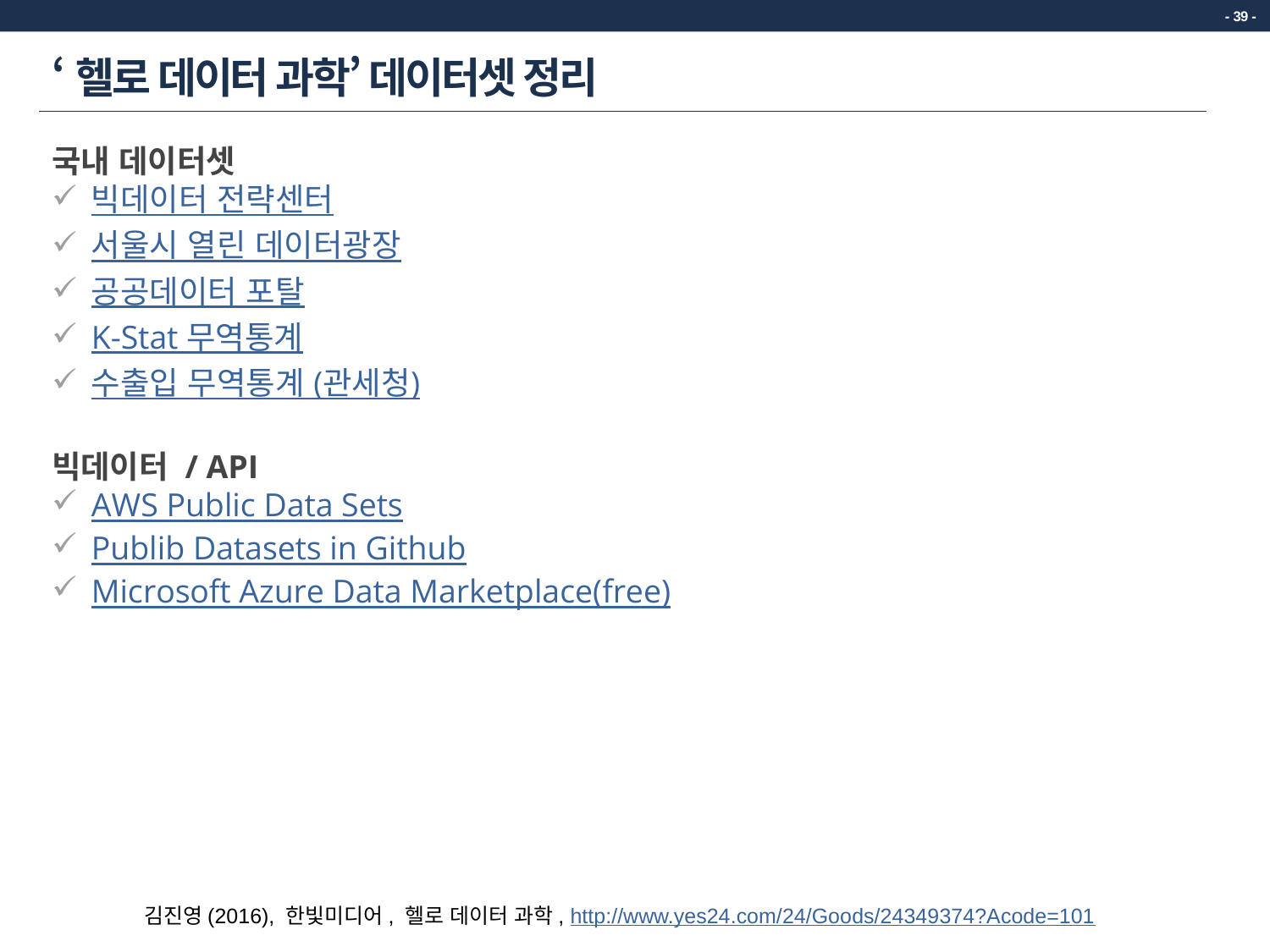

- 39 -
# ‘헬로 데이터 과학’ 데이터셋 정리
국내 데이터셋
빅데이터 전략센터
서울시 열린 데이터광장
공공데이터 포탈
K-Stat 무역통계
수출입 무역통계 (관세청)

빅데이터 / API
AWS Public Data Sets
Publib Datasets in Github
Microsoft Azure Data Marketplace(free)
김진영(2016), 한빛미디어, 헬로 데이터 과학, http://www.yes24.com/24/Goods/24349374?Acode=101